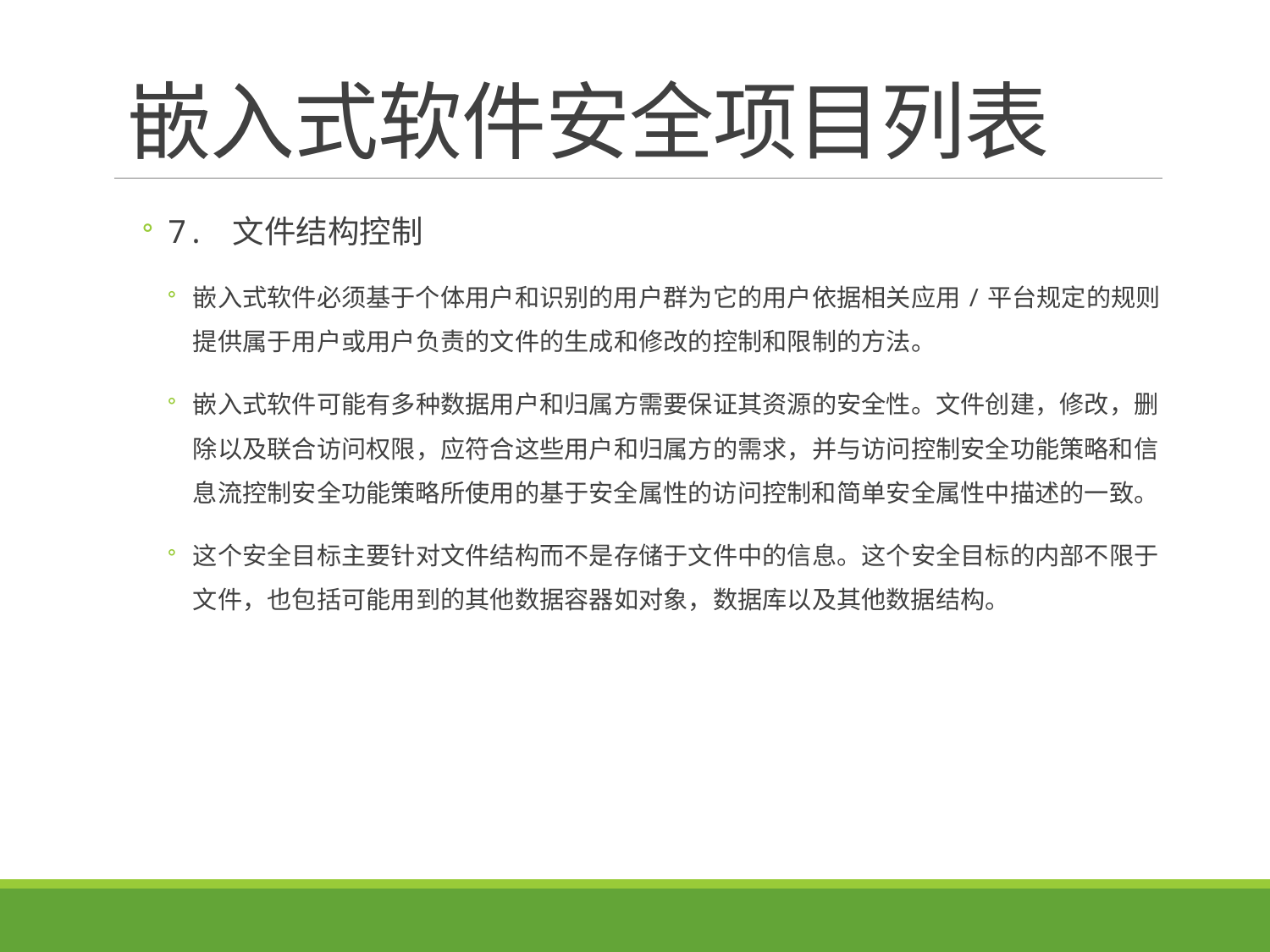

# 嵌入式软件安全项目列表
7. 文件结构控制
嵌入式软件必须基于个体用户和识别的用户群为它的用户依据相关应用/平台规定的规则提供属于用户或用户负责的文件的生成和修改的控制和限制的方法。
嵌入式软件可能有多种数据用户和归属方需要保证其资源的安全性。文件创建，修改，删除以及联合访问权限，应符合这些用户和归属方的需求，并与访问控制安全功能策略和信息流控制安全功能策略所使用的基于安全属性的访问控制和简单安全属性中描述的一致。
这个安全目标主要针对文件结构而不是存储于文件中的信息。这个安全目标的内部不限于文件，也包括可能用到的其他数据容器如对象，数据库以及其他数据结构。